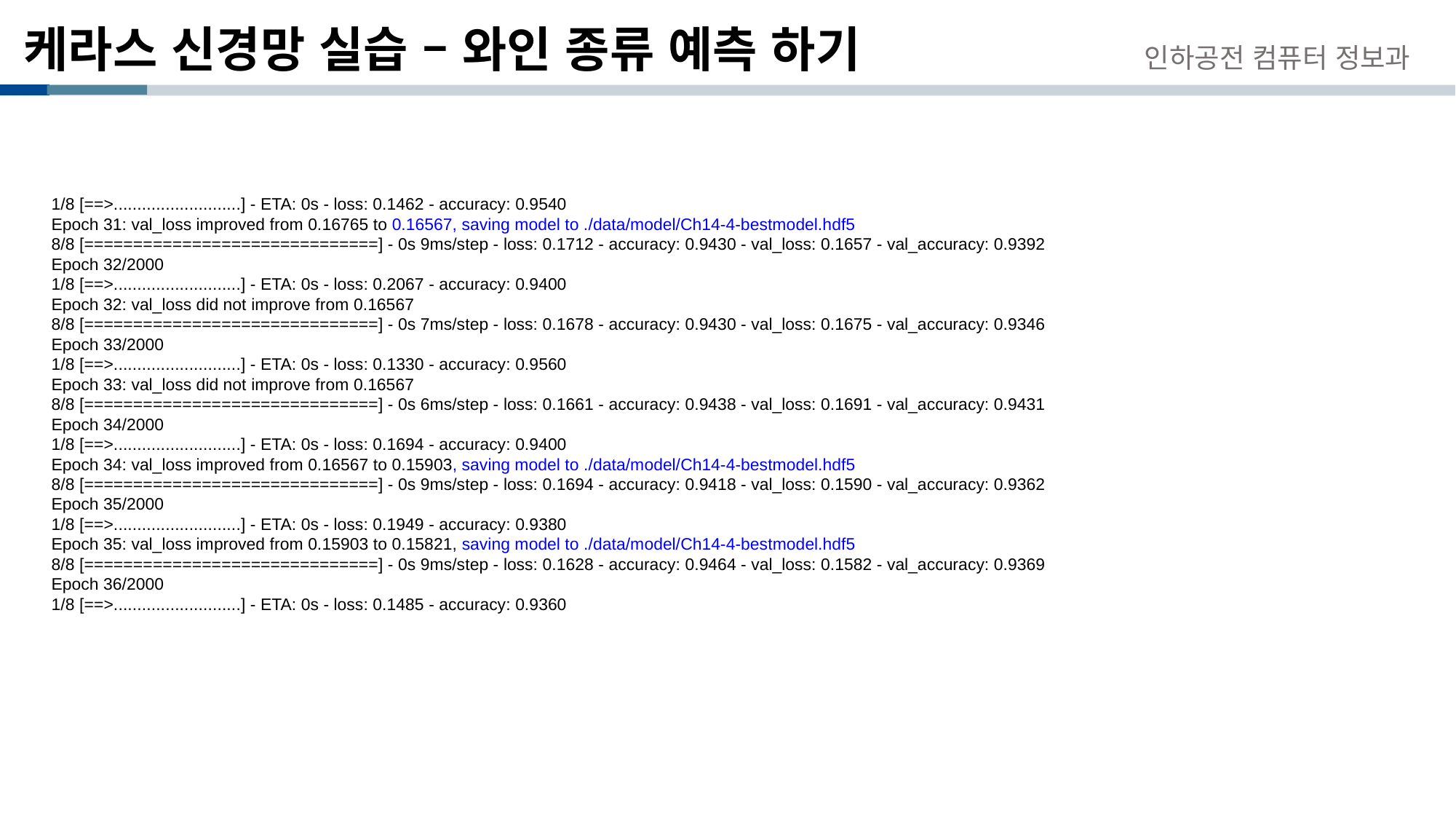

# 케라스 신경망 실습 – 와인 종류 예측 하기
인하공전 컴퓨터 정보과

1/8 [==>...........................] - ETA: 0s - loss: 0.1462 - accuracy: 0.9540
Epoch 31: val_loss improved from 0.16765 to 0.16567, saving model to ./data/model/Ch14-4-bestmodel.hdf5
8/8 [==============================] - 0s 9ms/step - loss: 0.1712 - accuracy: 0.9430 - val_loss: 0.1657 - val_accuracy: 0.9392
Epoch 32/2000
1/8 [==>...........................] - ETA: 0s - loss: 0.2067 - accuracy: 0.9400
Epoch 32: val_loss did not improve from 0.16567
8/8 [==============================] - 0s 7ms/step - loss: 0.1678 - accuracy: 0.9430 - val_loss: 0.1675 - val_accuracy: 0.9346
Epoch 33/2000
1/8 [==>...........................] - ETA: 0s - loss: 0.1330 - accuracy: 0.9560
Epoch 33: val_loss did not improve from 0.16567
8/8 [==============================] - 0s 6ms/step - loss: 0.1661 - accuracy: 0.9438 - val_loss: 0.1691 - val_accuracy: 0.9431
Epoch 34/2000
1/8 [==>...........................] - ETA: 0s - loss: 0.1694 - accuracy: 0.9400
Epoch 34: val_loss improved from 0.16567 to 0.15903, saving model to ./data/model/Ch14-4-bestmodel.hdf5
8/8 [==============================] - 0s 9ms/step - loss: 0.1694 - accuracy: 0.9418 - val_loss: 0.1590 - val_accuracy: 0.9362
Epoch 35/2000
1/8 [==>...........................] - ETA: 0s - loss: 0.1949 - accuracy: 0.9380
Epoch 35: val_loss improved from 0.15903 to 0.15821, saving model to ./data/model/Ch14-4-bestmodel.hdf5
8/8 [==============================] - 0s 9ms/step - loss: 0.1628 - accuracy: 0.9464 - val_loss: 0.1582 - val_accuracy: 0.9369
Epoch 36/2000
1/8 [==>...........................] - ETA: 0s - loss: 0.1485 - accuracy: 0.9360